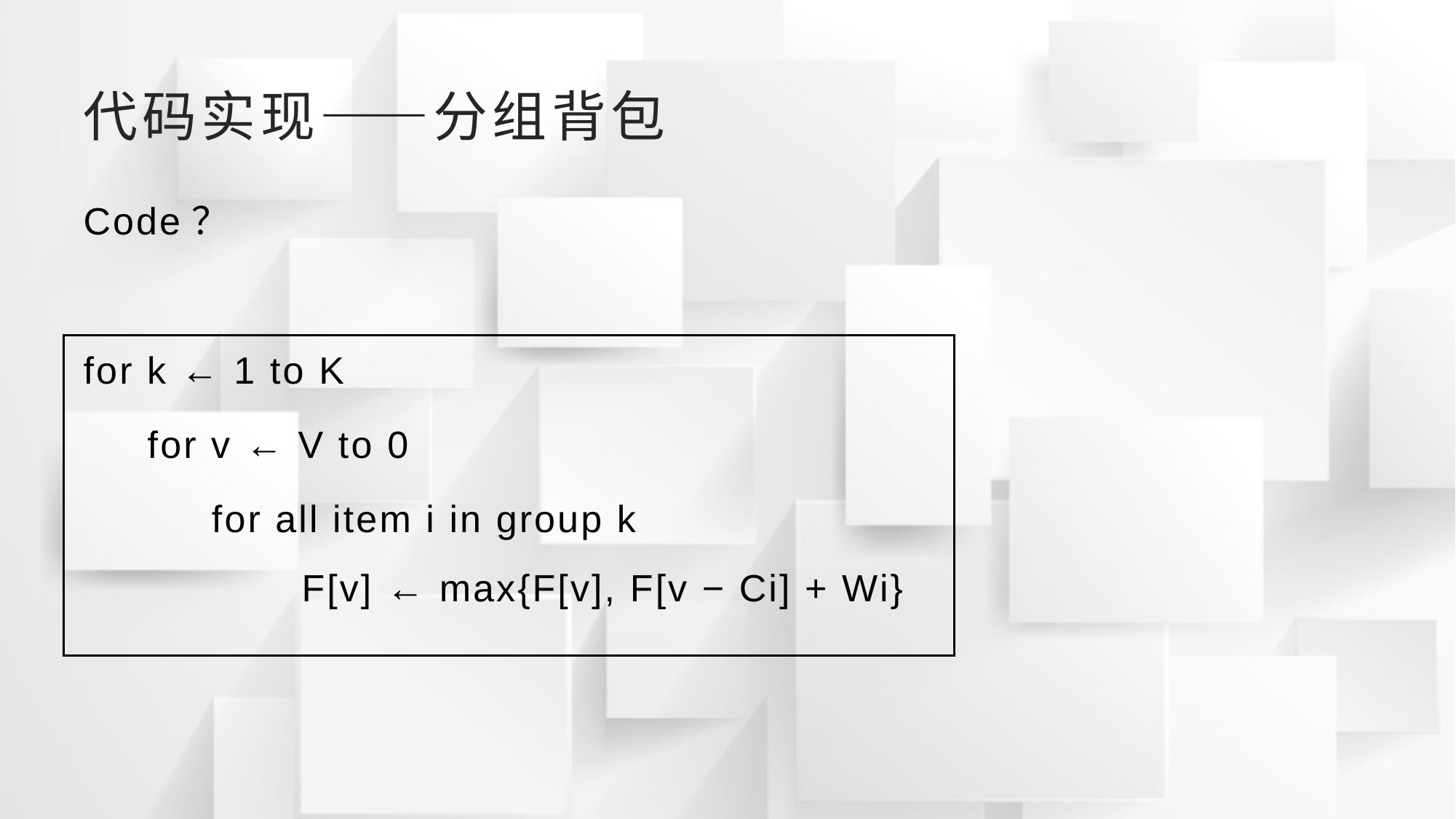

# 代码实现——分组背包
Code？

for k ← 1 to K
     for v ← V to 0
          for all item i in group k
F[v] ← max{F[v], F[v − Ci] + Wi}